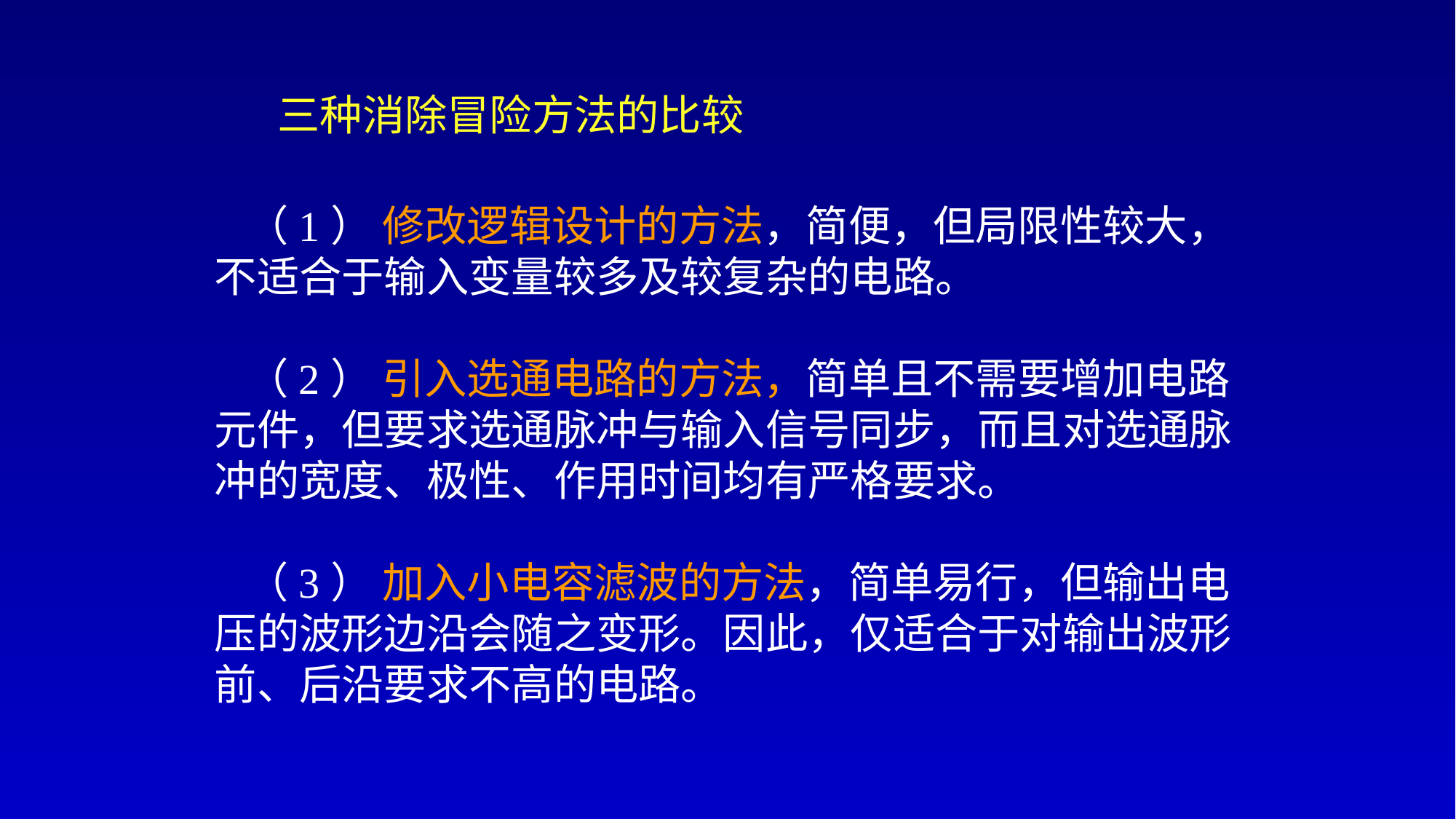

三种消除冒险方法的比较

（1） 修改逻辑设计的方法，简便，但局限性较大，不适合于输入变量较多及较复杂的电路。

（2） 引入选通电路的方法，简单且不需要增加电路元件，但要求选通脉冲与输入信号同步，而且对选通脉冲的宽度、极性、作用时间均有严格要求。

（3） 加入小电容滤波的方法，简单易行，但输出电压的波形边沿会随之变形。因此，仅适合于对输出波形前、后沿要求不高的电路。